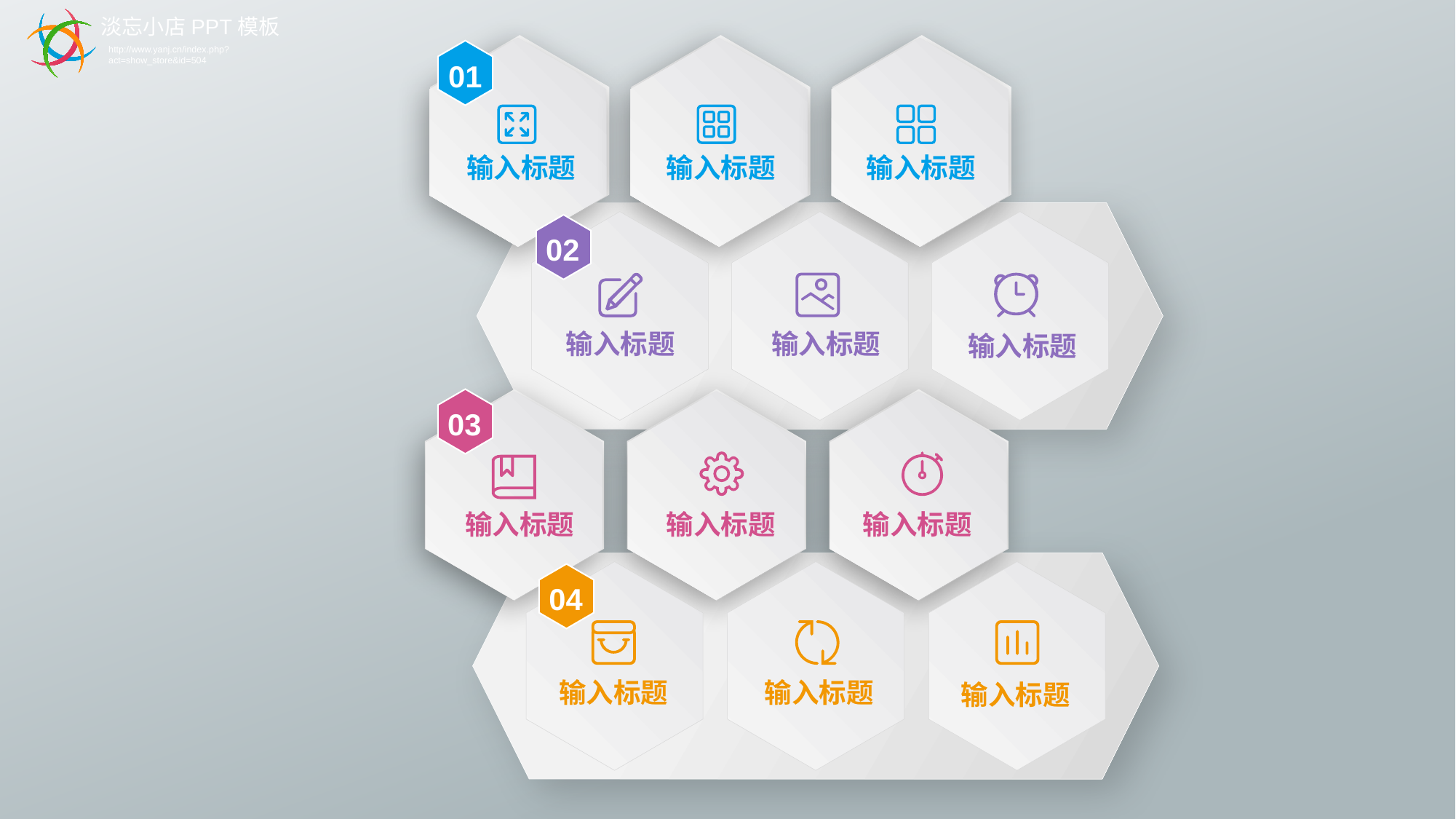

淡忘小店PPT模板

http://www.yanj.cn/index.php?act=show_store&id=504

01

输入标题
输入标题
输入标题

02

输入标题
输入标题
输入标题

03

输入标题
输入标题
输入标题

04

输入标题
输入标题
输入标题